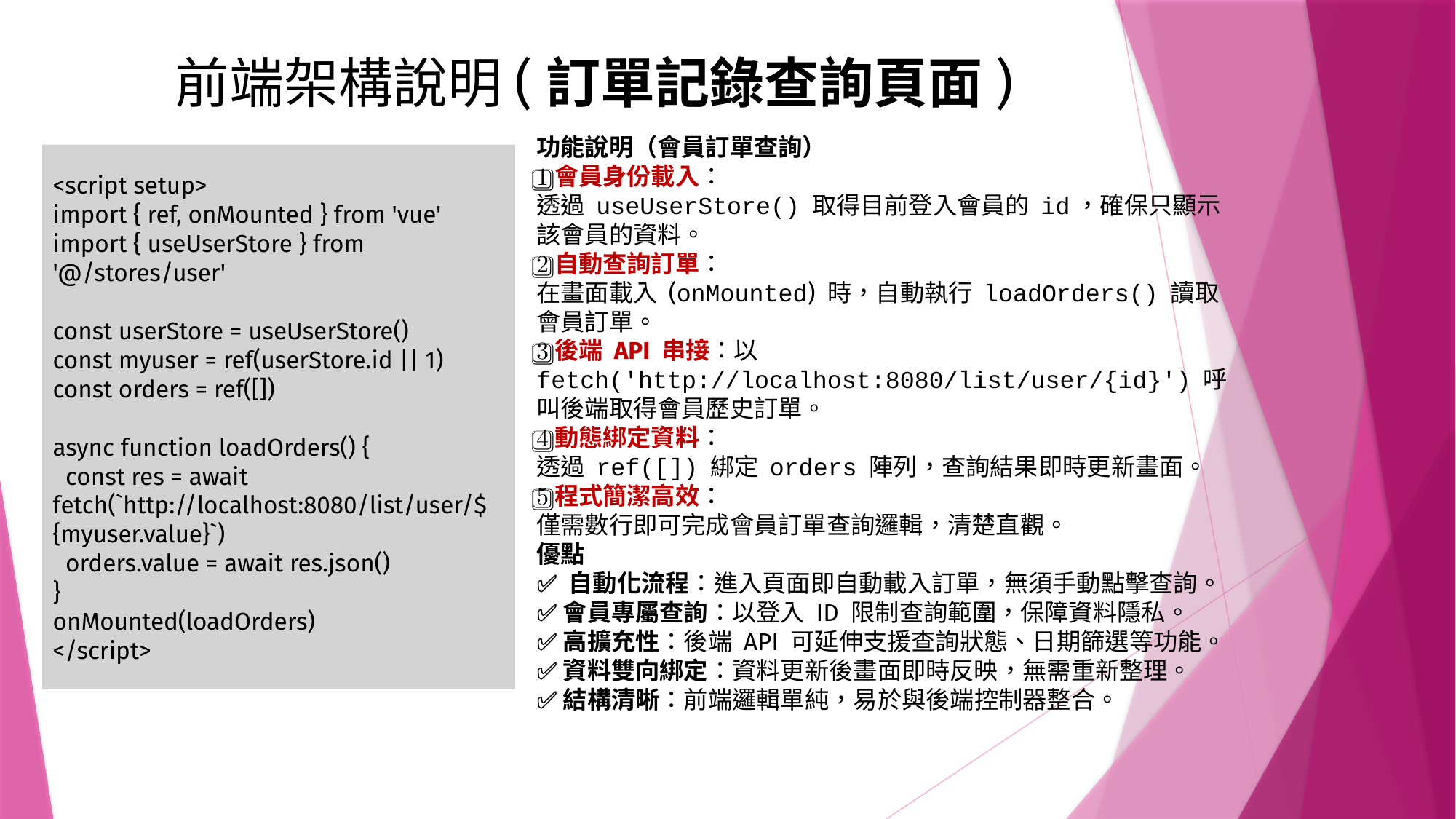

# 前端架構說明(訂單記錄查詢頁面)
功能說明（會員訂單查詢）
1️⃣會員身份載入：
透過 useUserStore() 取得目前登入會員的 id，確保只顯示該會員的資料。
2️⃣自動查詢訂單：
在畫面載入 (onMounted) 時，自動執行 loadOrders() 讀取會員訂單。
3️⃣後端 API 串接：以
fetch('http://localhost:8080/list/user/{id}') 呼叫後端取得會員歷史訂單。
4️⃣動態綁定資料：
透過 ref([]) 綁定 orders 陣列，查詢結果即時更新畫面。
5️⃣程式簡潔高效：
僅需數行即可完成會員訂單查詢邏輯，清楚直觀。
優點
✅ 自動化流程：進入頁面即自動載入訂單，無須手動點擊查詢。
✅ 會員專屬查詢：以登入 ID 限制查詢範圍，保障資料隱私。
✅ 高擴充性：後端 API 可延伸支援查詢狀態、日期篩選等功能。
✅ 資料雙向綁定：資料更新後畫面即時反映，無需重新整理。
✅ 結構清晰：前端邏輯單純，易於與後端控制器整合。

<script setup>
import { ref, onMounted } from 'vue'
import { useUserStore } from '@/stores/user'

const userStore = useUserStore()
const myuser = ref(userStore.id || 1)
const orders = ref([])

async function loadOrders() {
  const res = await fetch(`http://localhost:8080/list/user/${myuser.value}`)
  orders.value = await res.json()
}
onMounted(loadOrders)
</script>